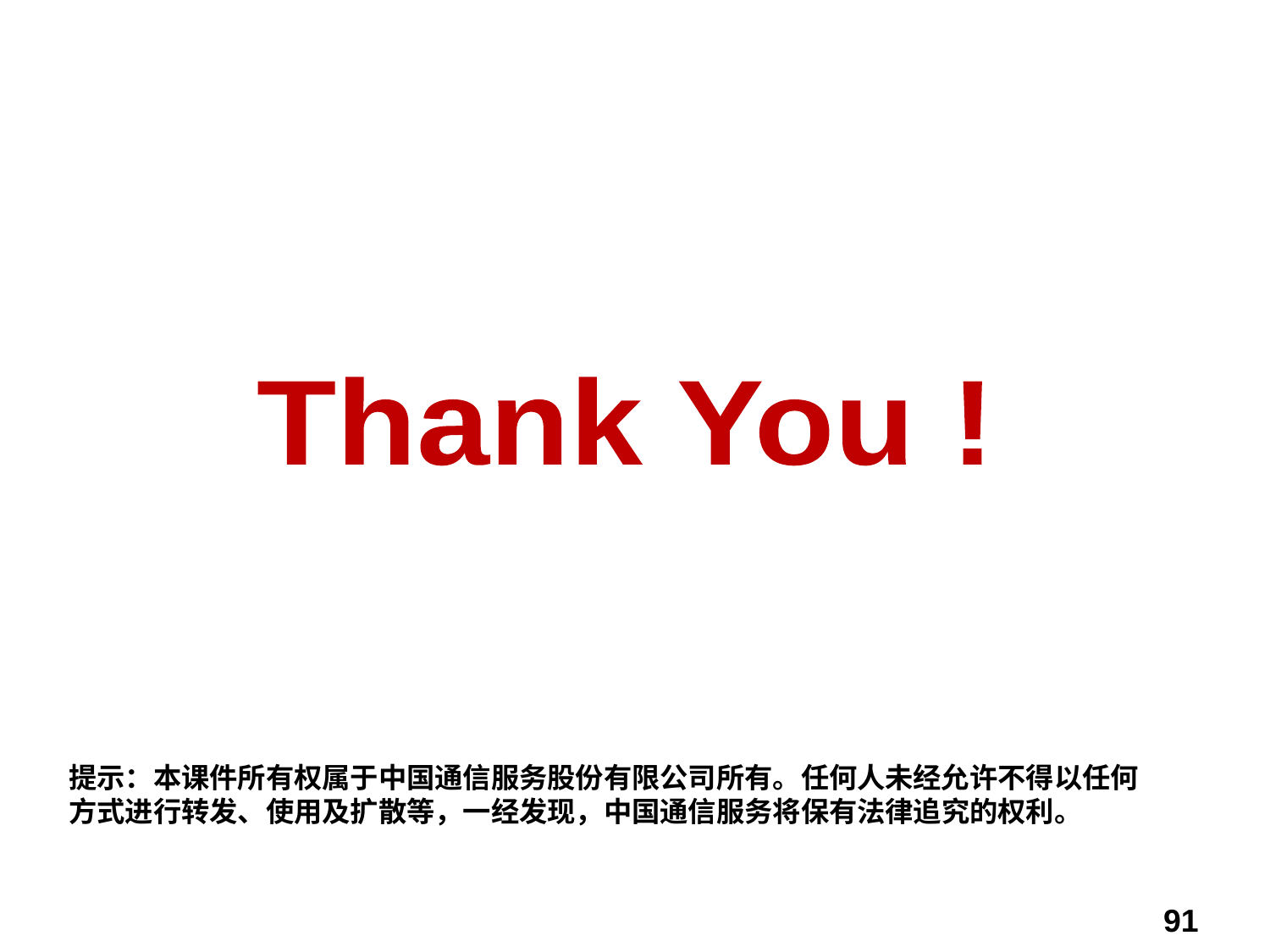

结 束
Thank You !
提示：本课件所有权属于中国通信服务股份有限公司所有。任何人未经允许不得以任何
方式进行转发、使用及扩散等，一经发现，中国通信服务将保有法律追究的权利。